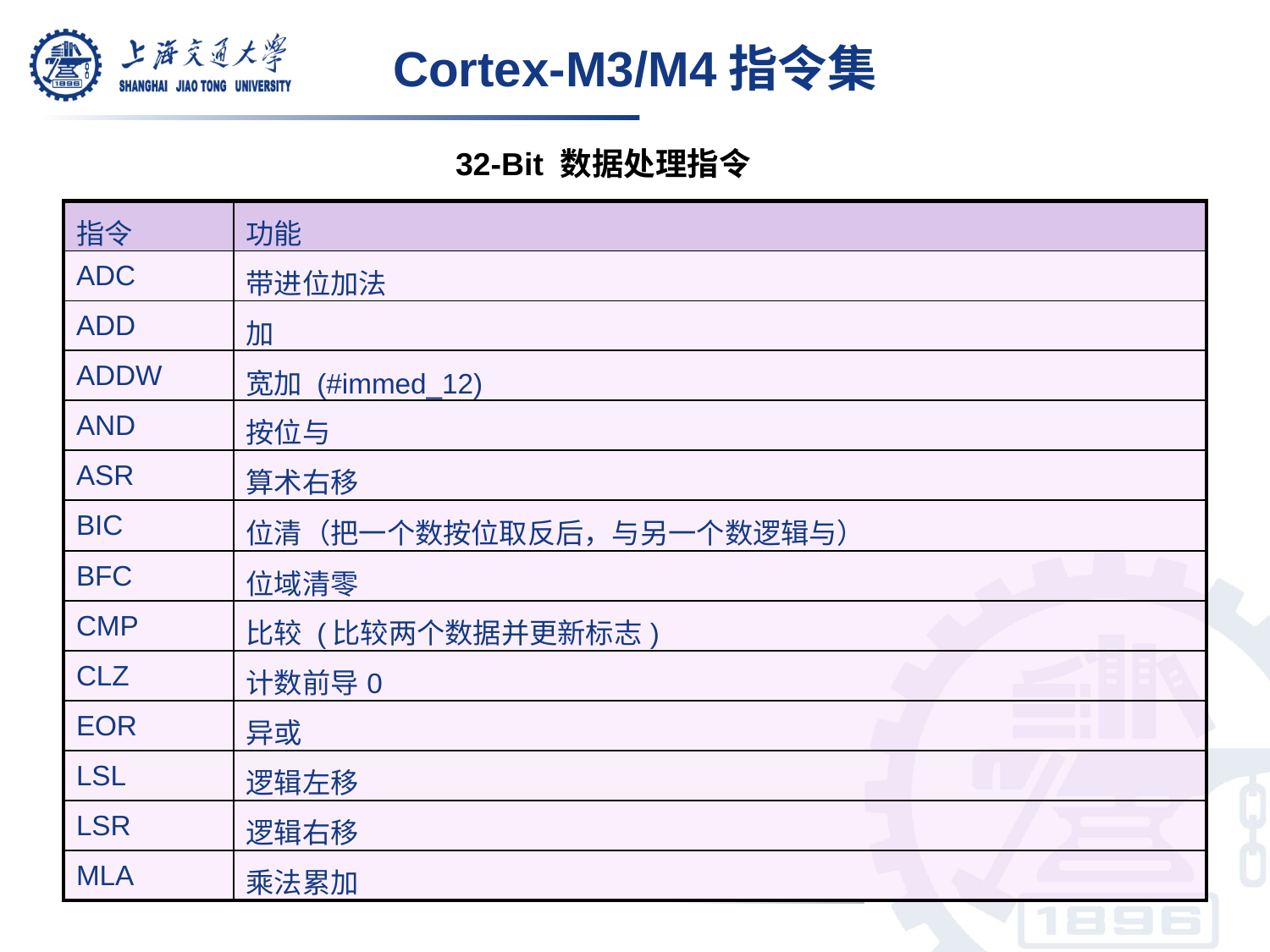

Cortex-M3/M4指令集
32-Bit 数据处理指令
| 指令 | 功能 |
| --- | --- |
| ADC | 带进位加法 |
| ADD | 加 |
| ADDW | 宽加 (#immed\_12) |
| AND | 按位与 |
| ASR | 算术右移 |
| BIC | 位清（把一个数按位取反后，与另一个数逻辑与） |
| BFC | 位域清零 |
| CMP | 比较 (比较两个数据并更新标志) |
| CLZ | 计数前导0 |
| EOR | 异或 |
| LSL | 逻辑左移 |
| LSR | 逻辑右移 |
| MLA | 乘法累加 |